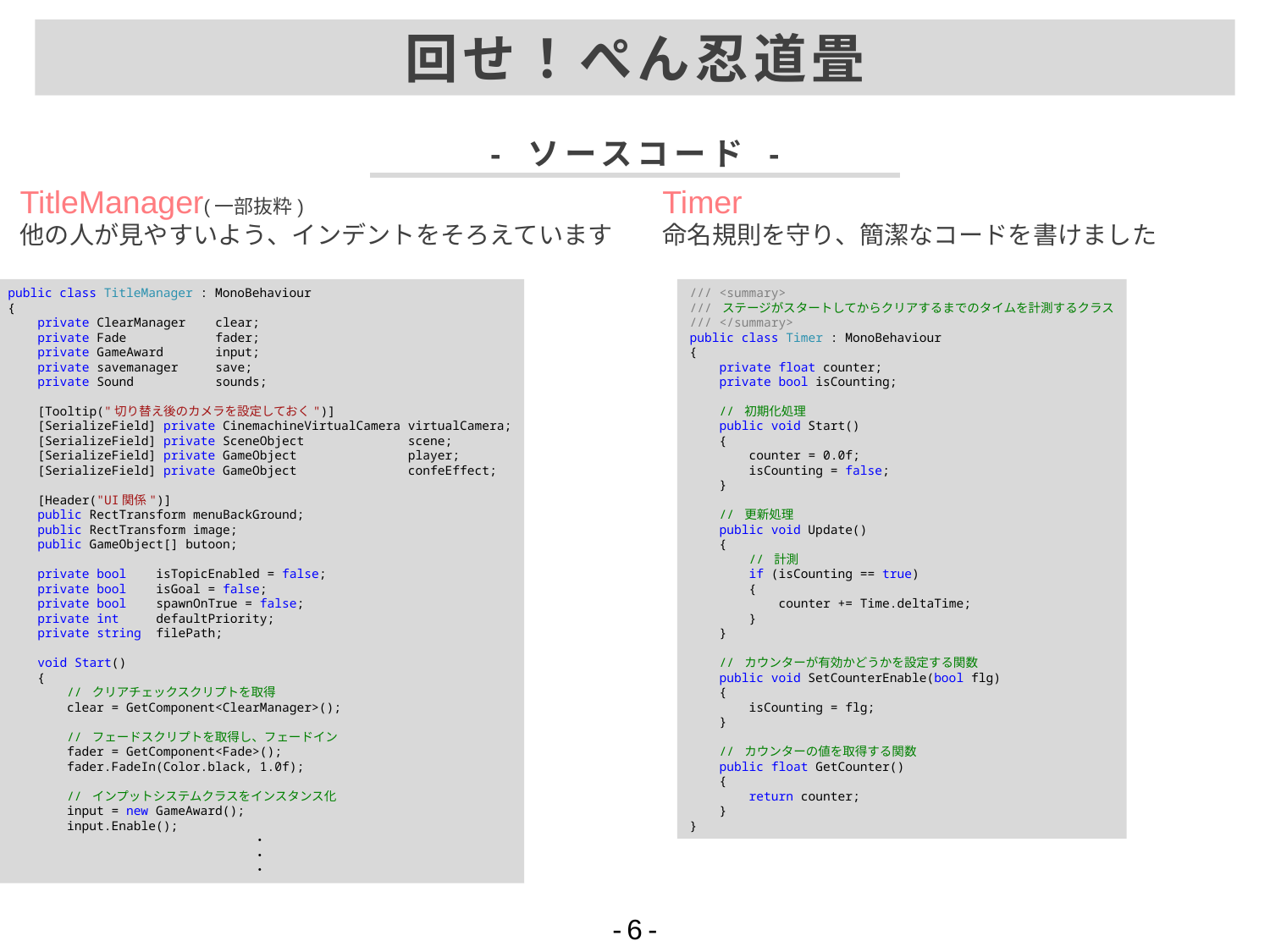

回せ！ぺん忍道畳
- ソースコード -
TitleManager(一部抜粋)
他の人が見やすいよう、インデントをそろえています
Timer
命名規則を守り、簡潔なコードを書けました
public class TitleManager : MonoBehaviour
{
    private ClearManager    clear;
    private Fade            fader;
    private GameAward       input;
    private savemanager     save;
    private Sound           sounds;

    [Tooltip("切り替え後のカメラを設定しておく")]
    [SerializeField] private CinemachineVirtualCamera virtualCamera;
    [SerializeField] private SceneObject              scene;
    [SerializeField] private GameObject               player;
    [SerializeField] private GameObject               confeEffect;

    [Header("UI関係")]
    public RectTransform menuBackGround;
    public RectTransform image;
    public GameObject[] butoon;

    private bool    isTopicEnabled = false;
    private bool    isGoal = false;
    private bool    spawnOnTrue = false;
    private int     defaultPriority;
    private string  filePath;

    void Start()
    {
        // クリアチェックスクリプトを取得
        clear = GetComponent<ClearManager>();

        // フェードスクリプトを取得し、フェードイン
        fader = GetComponent<Fade>();
        fader.FadeIn(Color.black, 1.0f);

        // インプットシステムクラスをインスタンス化
        input = new GameAward();
        input.Enable();
・
・
・
/// <summary>
/// ステージがスタートしてからクリアするまでのタイムを計測するクラス
/// </summary>
public class Timer : MonoBehaviour
{
    private float counter;
    private bool isCounting;

    // 初期化処理
    public void Start()
    {
        counter = 0.0f;
        isCounting = false;
    }

    // 更新処理
    public void Update()
    {
        // 計測
        if (isCounting == true)
        {
            counter += Time.deltaTime;
        }
    }

    // カウンターが有効かどうかを設定する関数
    public void SetCounterEnable(bool flg)
    {
        isCounting = flg;
    }

    // カウンターの値を取得する関数
    public float GetCounter()
    {
        return counter;
    }
}
-6-